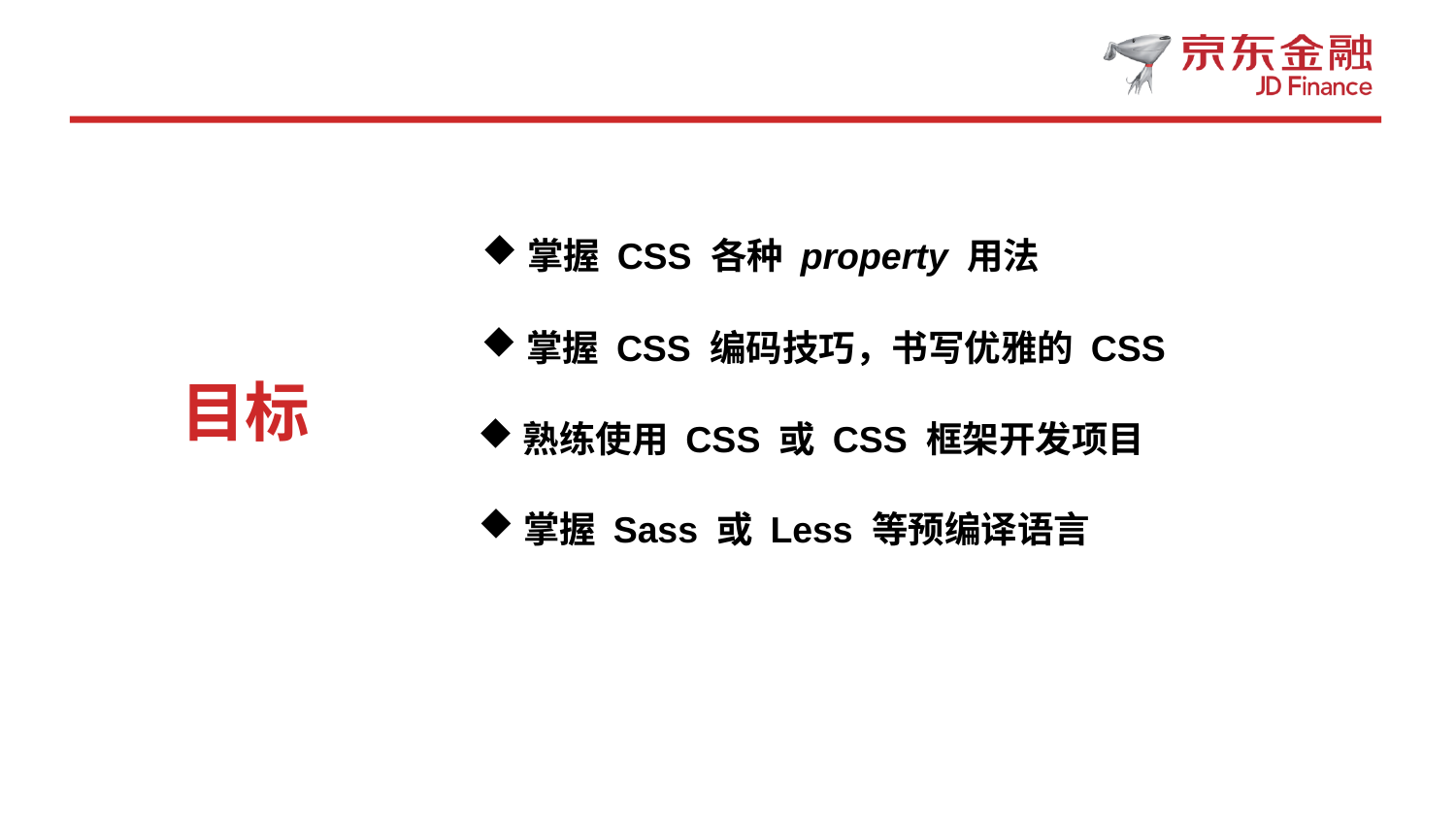

掌握 CSS 各种 property 用法
掌握 CSS 编码技巧，书写优雅的 CSS
目标
熟练使用 CSS 或 CSS 框架开发项目
掌握 Sass 或 Less 等预编译语言